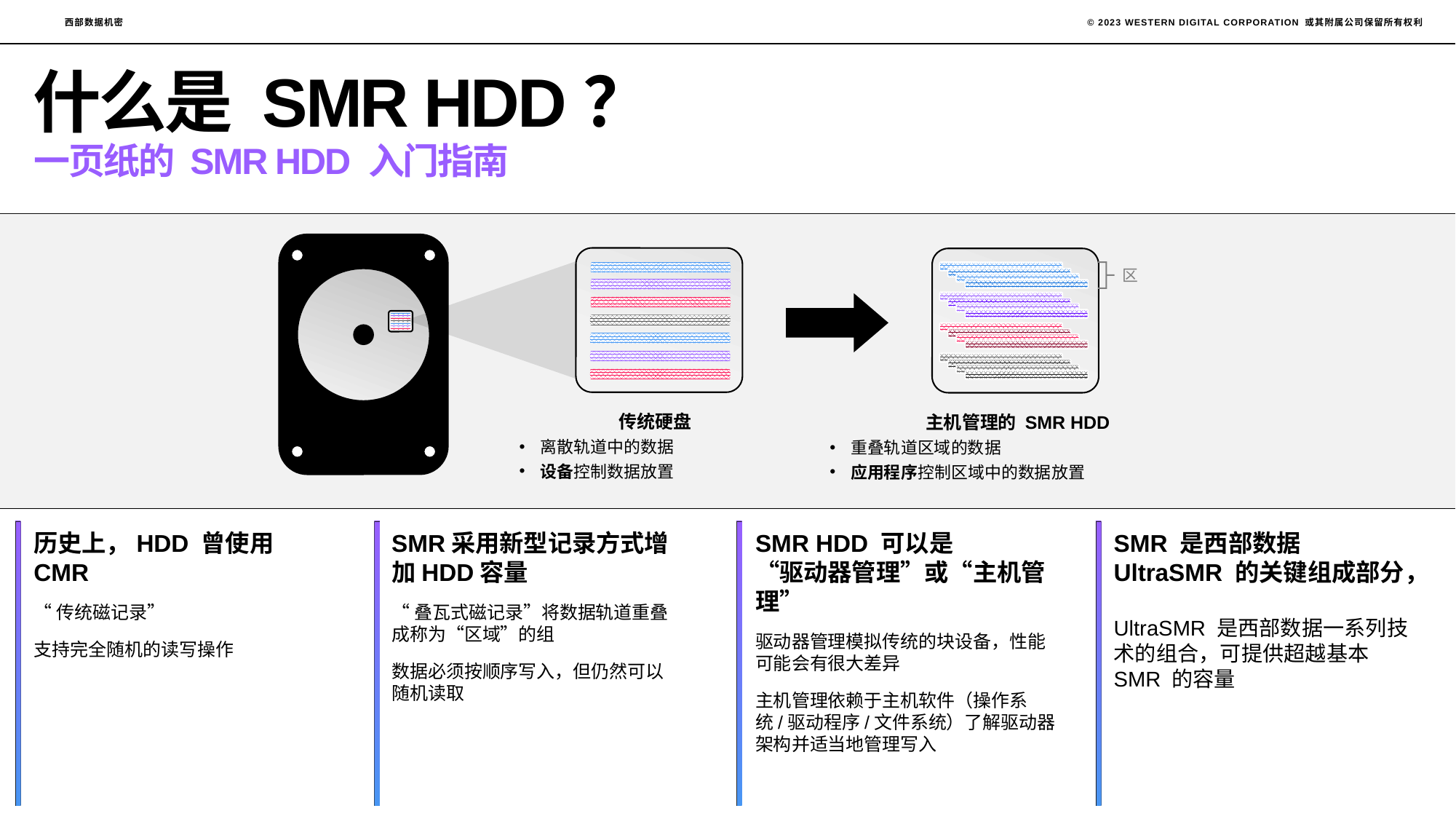

# 什么是 SMR HDD？
一页纸的 SMR HDD 入门指南

区

传统硬盘
离散轨道中的数据
设备控制数据放置
主机管理的 SMR HDD
重叠轨道区域的数据
应用程序控制区域中的数据放置

历史上，HDD 曾使用 CMR
“传统磁记录”
支持完全随机的读写操作
SMR采用新型记录方式增加HDD容量
“叠瓦式磁记录”将数据轨道重叠成称为“区域”的组
数据必须按顺序写入，但仍然可以随机读取
SMR HDD 可以是
“驱动器管理”或“主机管理”
驱动器管理模拟传统的块设备，性能可能会有很大差异
主机管理依赖于主机软件（操作系统/驱动程序/文件系统）了解驱动器架构并适当地管理写入
SMR 是西部数据 UltraSMR 的关键组成部分，
UltraSMR 是西部数据一系列技术的组合，可提供超越基本 SMR 的容量